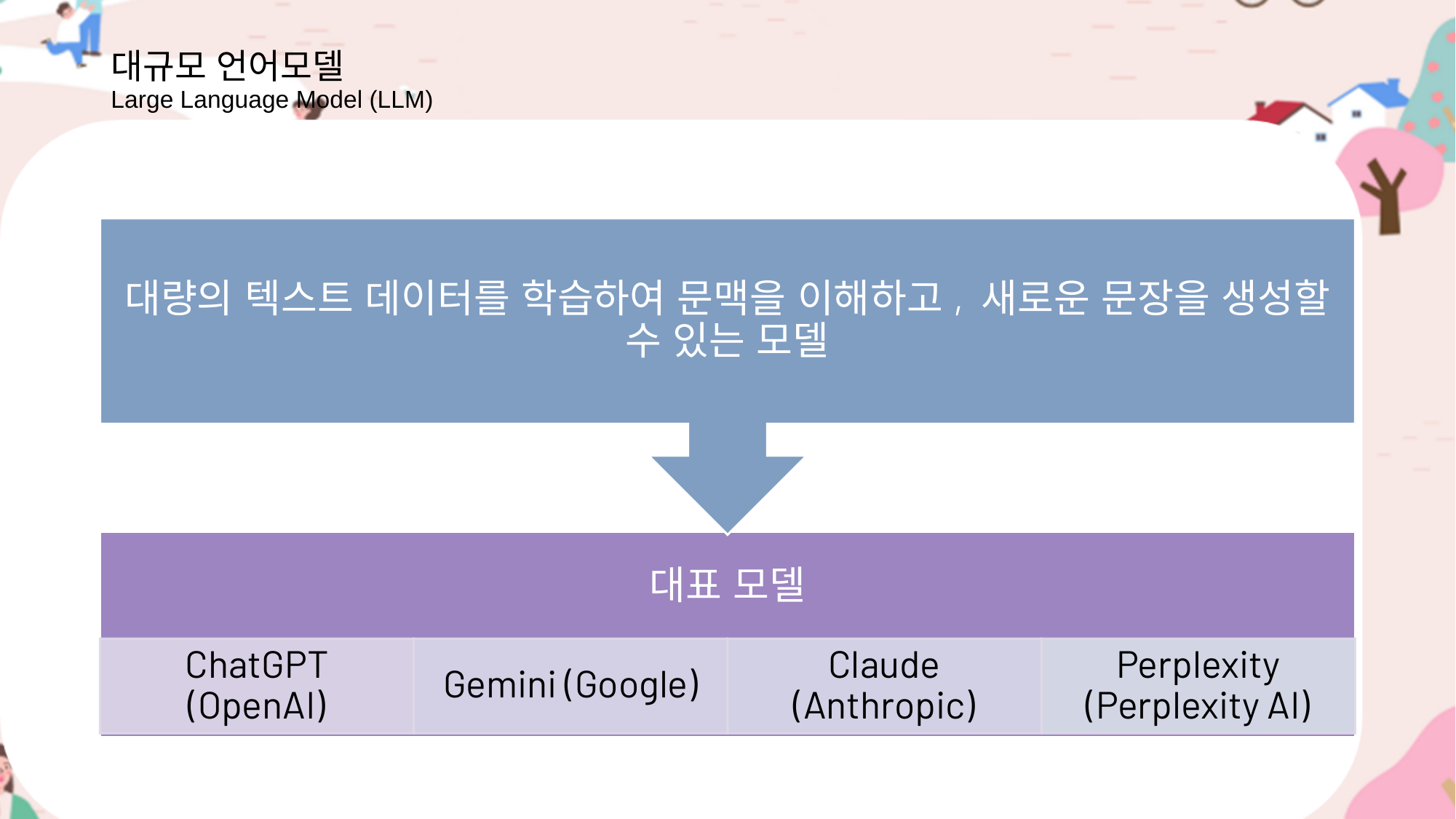

# 대규모 언어모델 Large Language Model (LLM)
대표 모델
ChatGPT (OpenAI)
Gemini (Google)
Claude (Anthropic)
Perplexity (Perplexity AI)
대량의 텍스트 데이터를 학습하여 문맥을 이해하고, 새로운 문장을 생성할 수 있는 모델